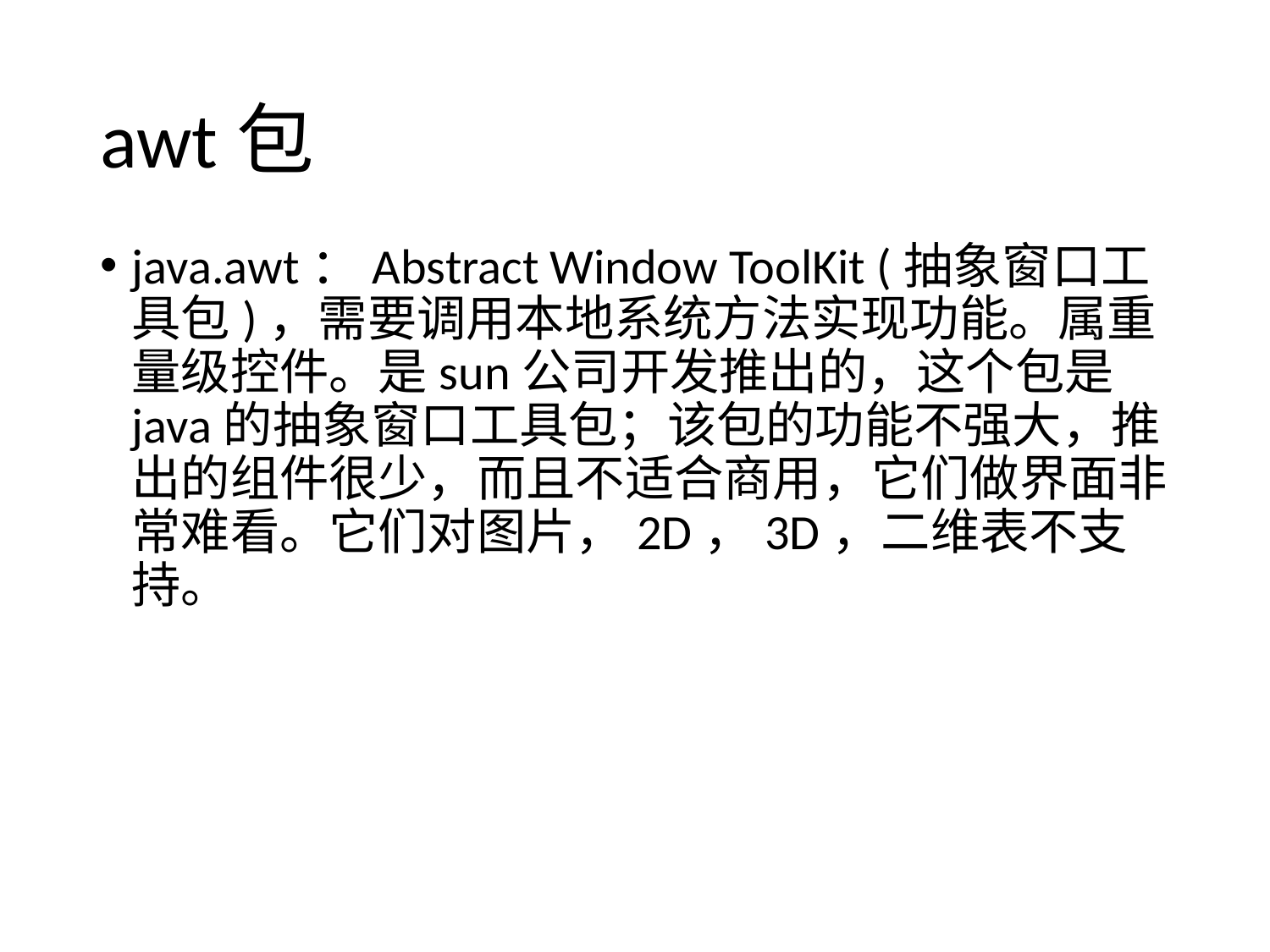

# awt包
java.awt：Abstract Window ToolKit (抽象窗口工具包)，需要调用本地系统方法实现功能。属重量级控件。是sun公司开发推出的，这个包是java的抽象窗口工具包；该包的功能不强大，推出的组件很少，而且不适合商用，它们做界面非常难看。它们对图片，2D，3D，二维表不支持。